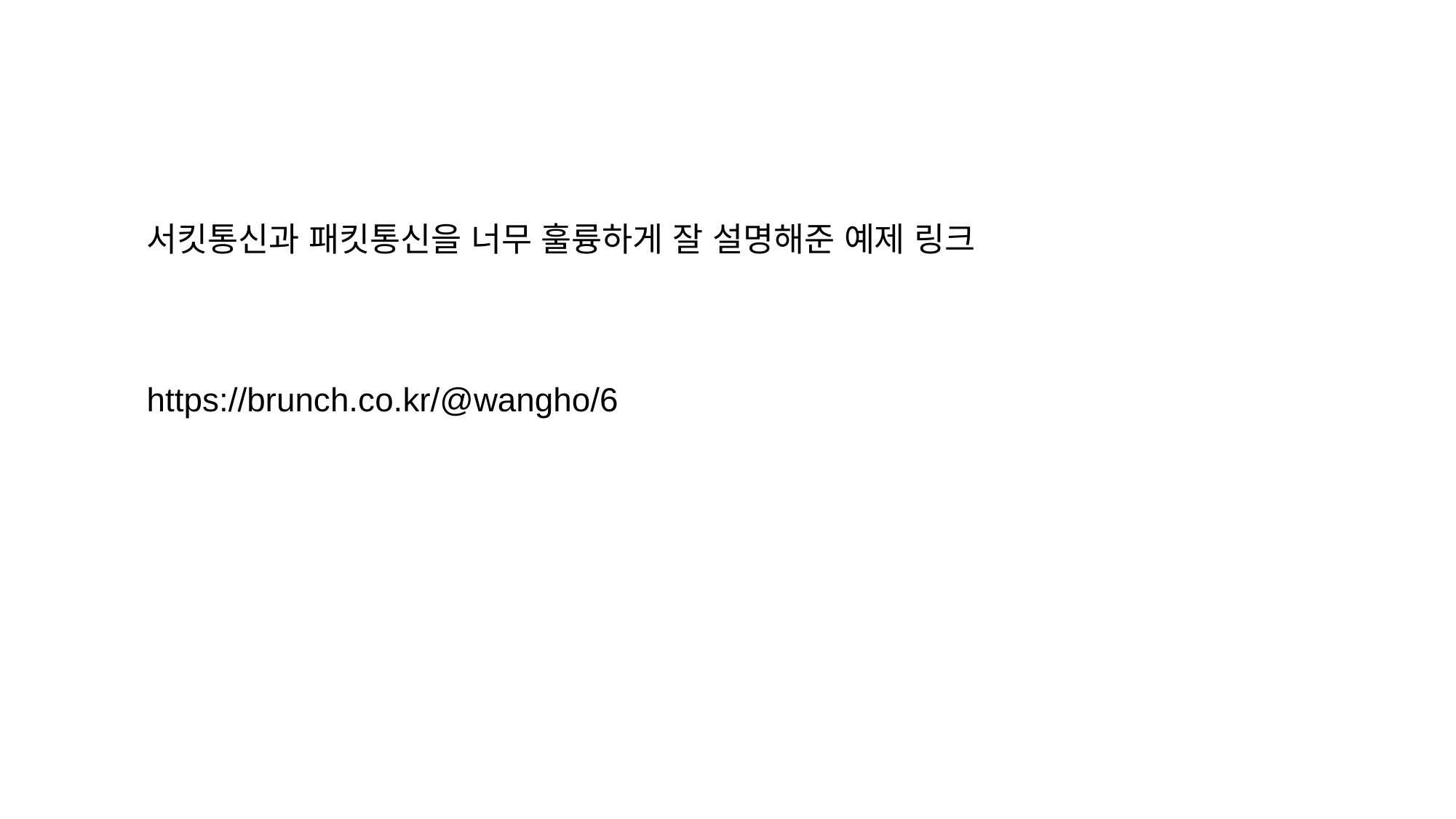

서킷통신과 패킷통신을 너무 훌륭하게 잘 설명해준 예제 링크

https://brunch.co.kr/@wangho/6